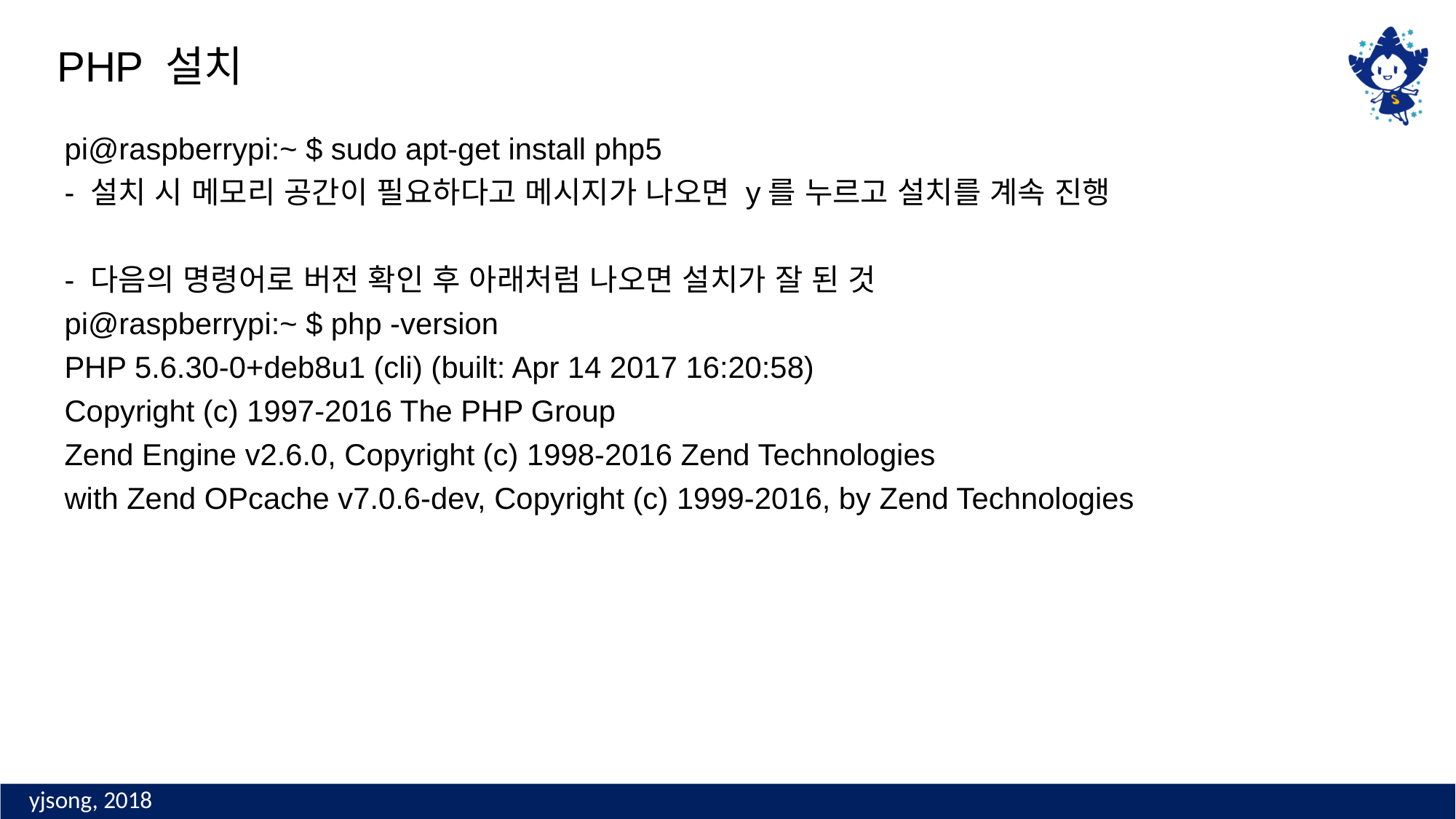

PHP 설치
pi@raspberrypi:~ $ sudo apt-get install php5
- 설치 시 메모리 공간이 필요하다고 메시지가 나오면 y를 누르고 설치를 계속 진행

- 다음의 명령어로 버전 확인 후 아래처럼 나오면 설치가 잘 된 것
pi@raspberrypi:~ $ php -version
PHP 5.6.30-0+deb8u1 (cli) (built: Apr 14 2017 16:20:58)
Copyright (c) 1997-2016 The PHP Group
Zend Engine v2.6.0, Copyright (c) 1998-2016 Zend Technologies
with Zend OPcache v7.0.6-dev, Copyright (c) 1999-2016, by Zend Technologies